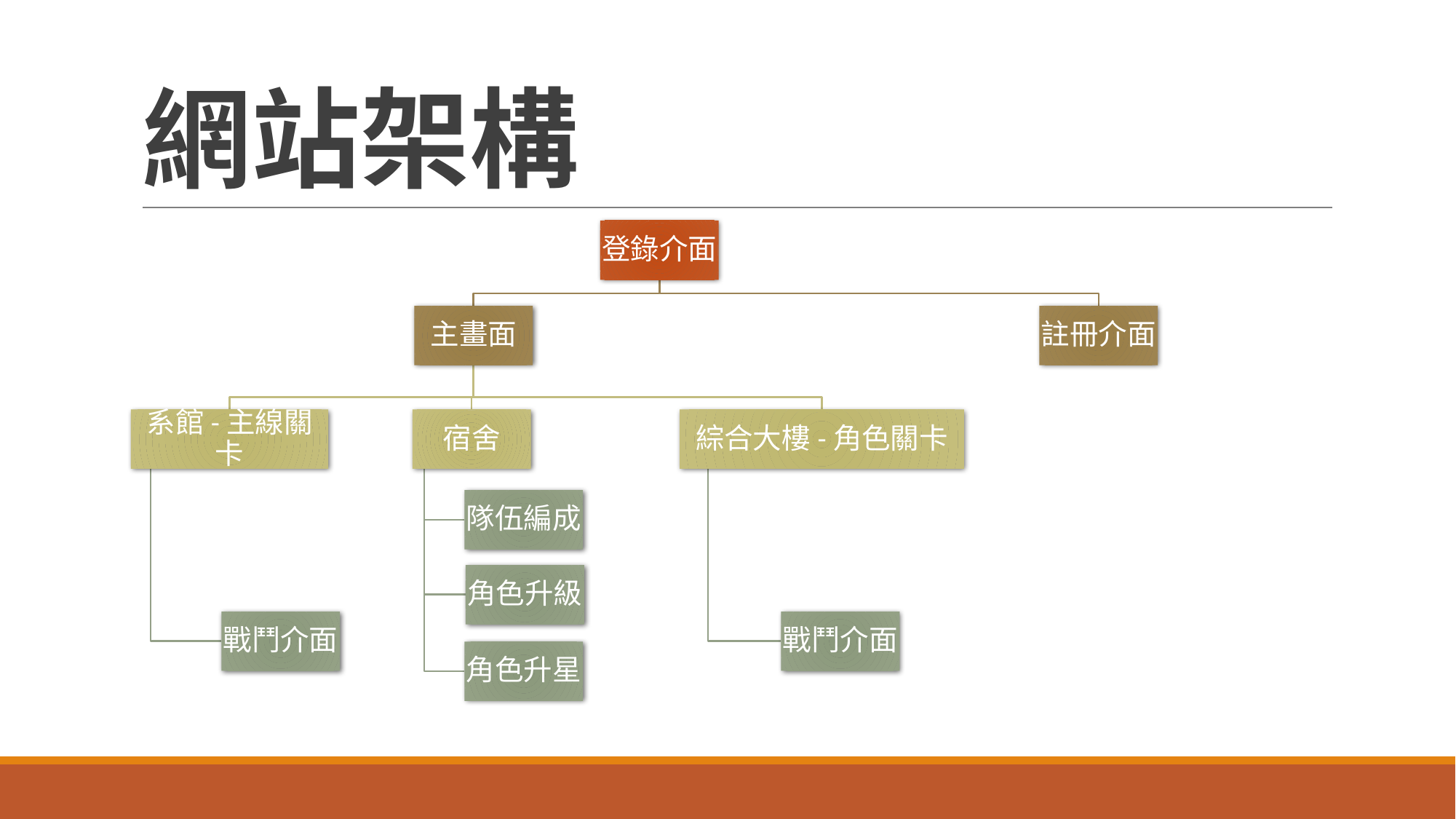

# 網站架構

登錄介面

主畫面

註冊介面

系館-主線關卡

宿舍

綜合大樓-角色關卡

隊伍編成

角色升級

戰鬥介面

戰鬥介面

角色升星